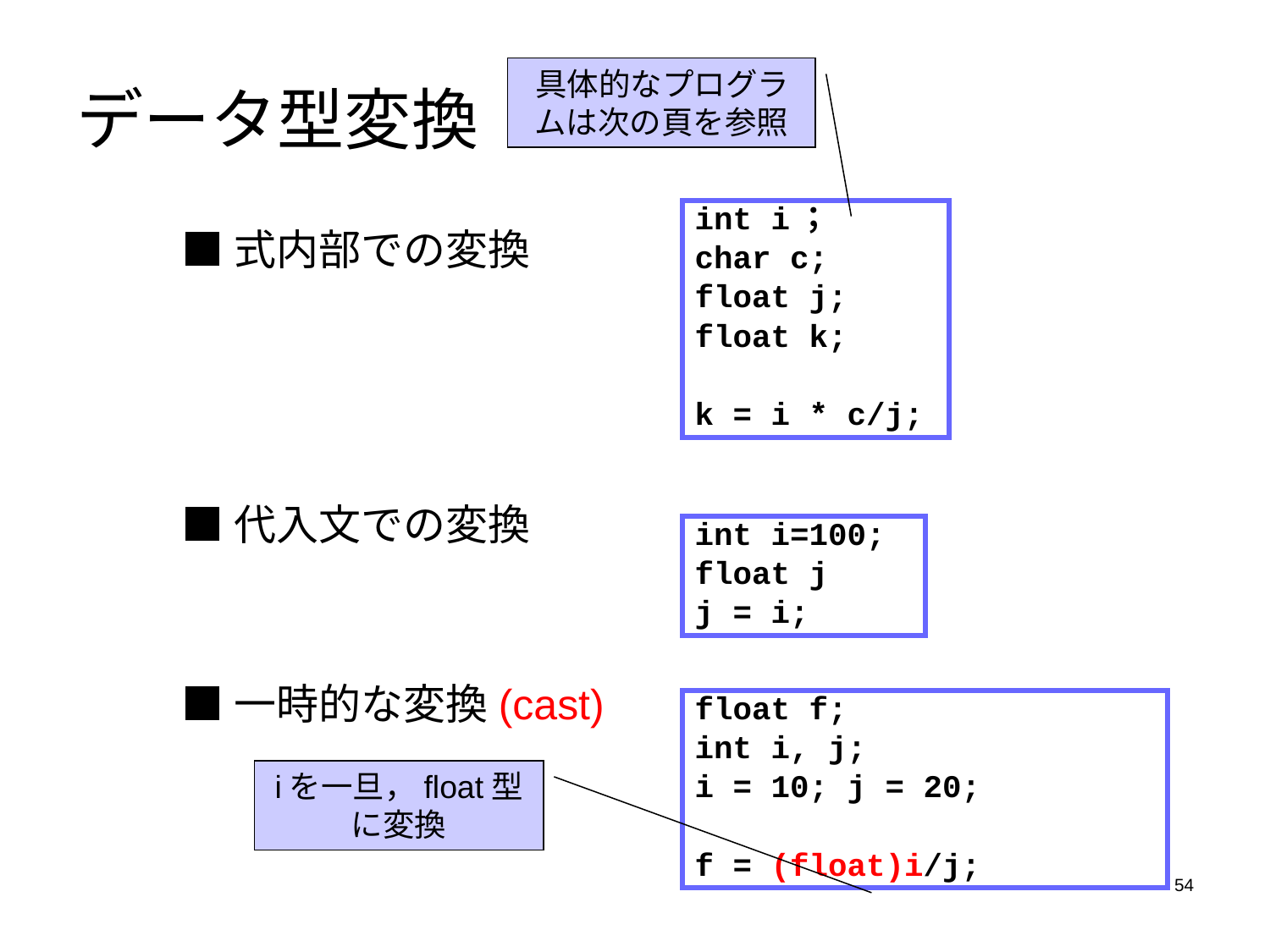

# データ型変換
具体的なプログラムは次の頁を参照
int i；
char c;
float j;
float k;

k = i * c/j;
■式内部での変換
■代入文での変換
int i=100;
float j
j = i;
■一時的な変換(cast)
float f;
int i, j;
i = 10; j = 20;

f = (float)i/j;
iを一旦，float型に変換
54